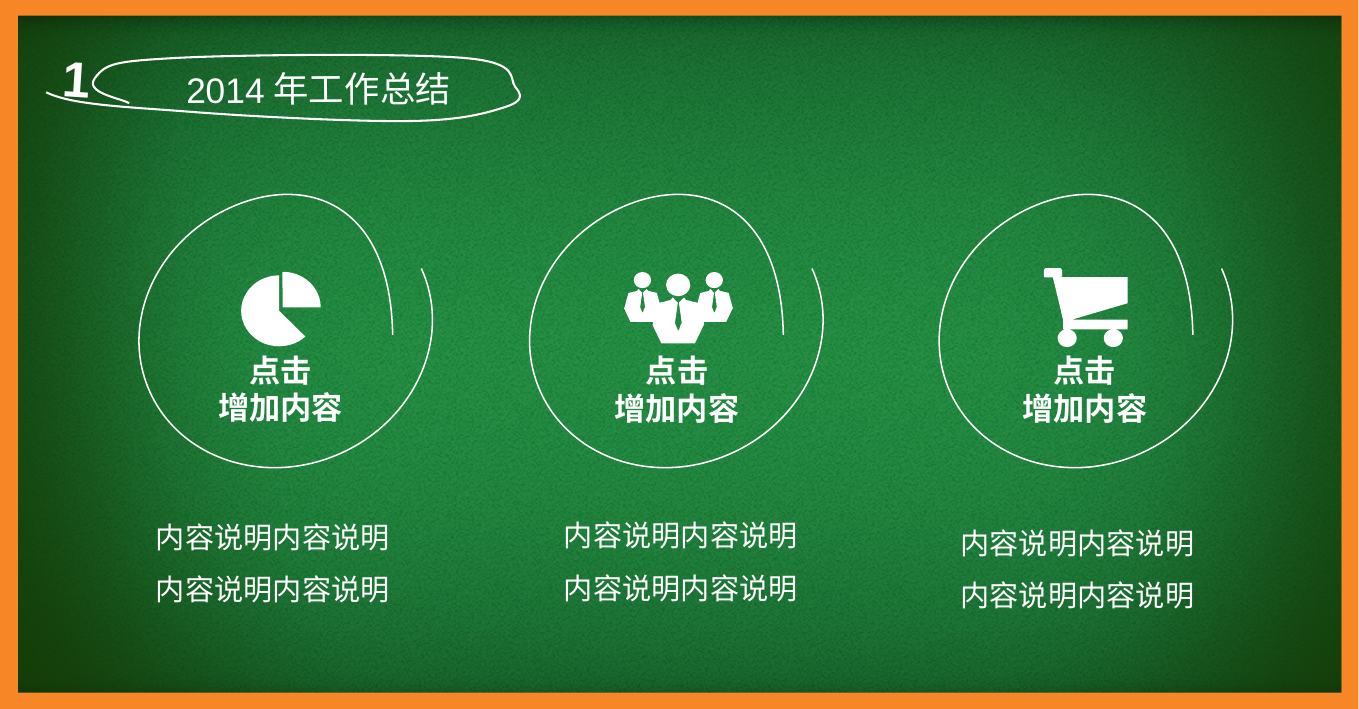

1
2014年工作总结

点击
增加内容

点击
增加内容

点击
增加内容
内容说明内容说明
内容说明内容说明
内容说明内容说明
内容说明内容说明
内容说明内容说明
内容说明内容说明